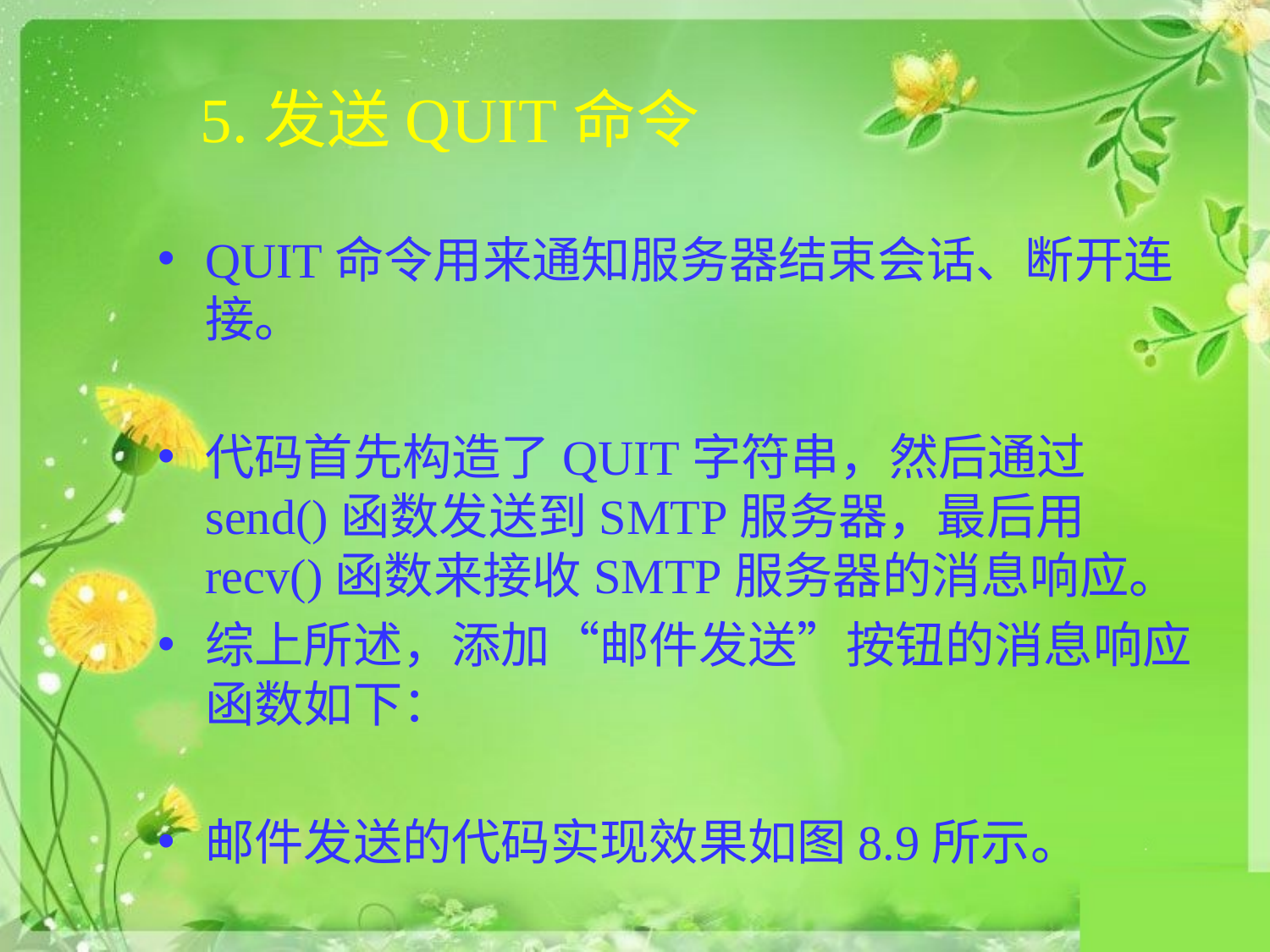

# 5.发送QUIT命令
QUIT命令用来通知服务器结束会话、断开连接。

代码首先构造了QUIT字符串，然后通过send()函数发送到SMTP服务器，最后用recv()函数来接收SMTP服务器的消息响应。
综上所述，添加“邮件发送”按钮的消息响应函数如下：

邮件发送的代码实现效果如图8.9所示。